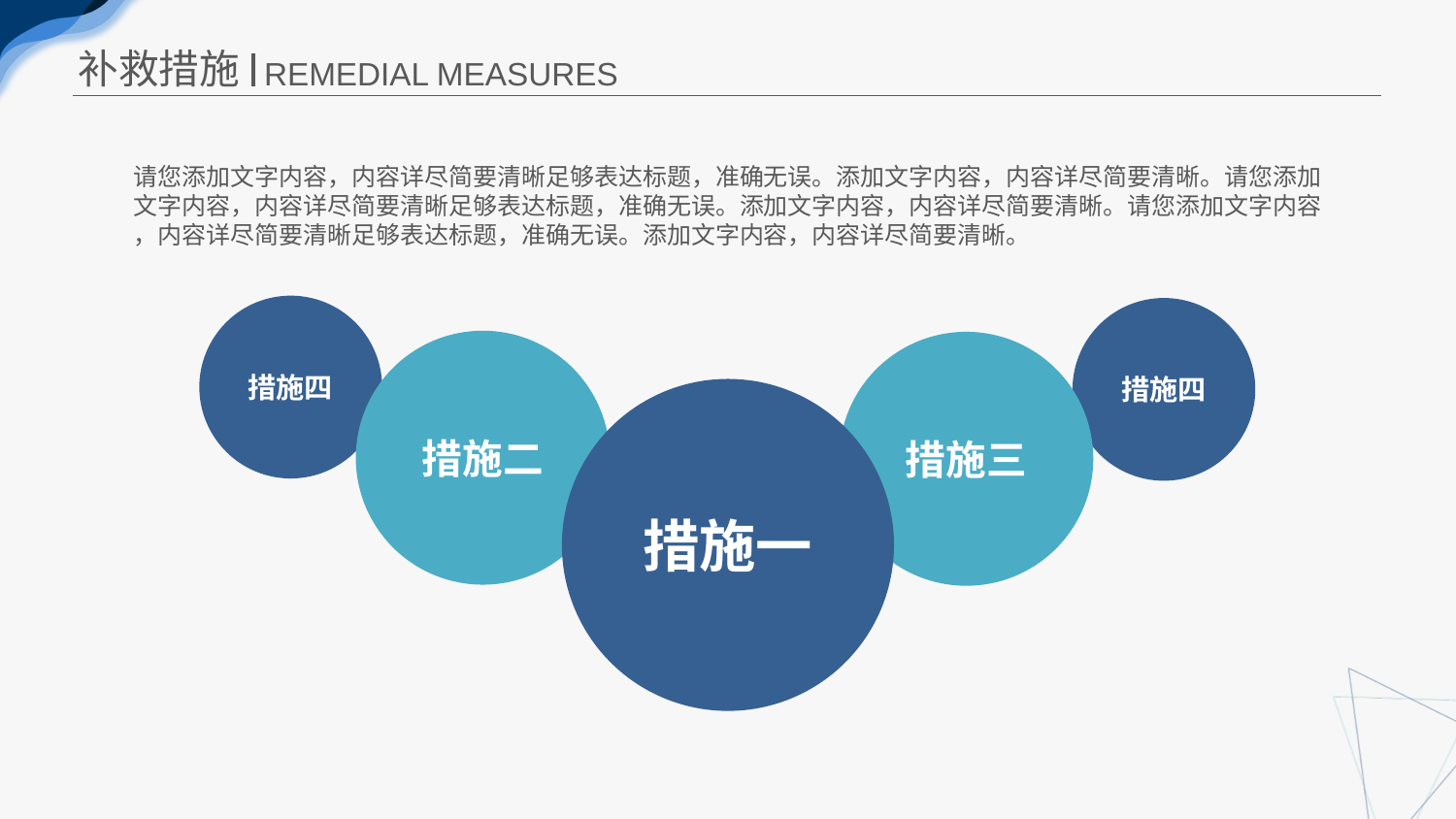

补救措施
REMEDIAL MEASURES
请您添加文字内容，内容详尽简要清晰足够表达标题，准确无误。添加文字内容，内容详尽简要清晰。请您添加
文字内容，内容详尽简要清晰足够表达标题，准确无误。添加文字内容，内容详尽简要清晰。请您添加文字内容
，内容详尽简要清晰足够表达标题，准确无误。添加文字内容，内容详尽简要清晰。

措施四

措施四

措施二

措施三

措施一